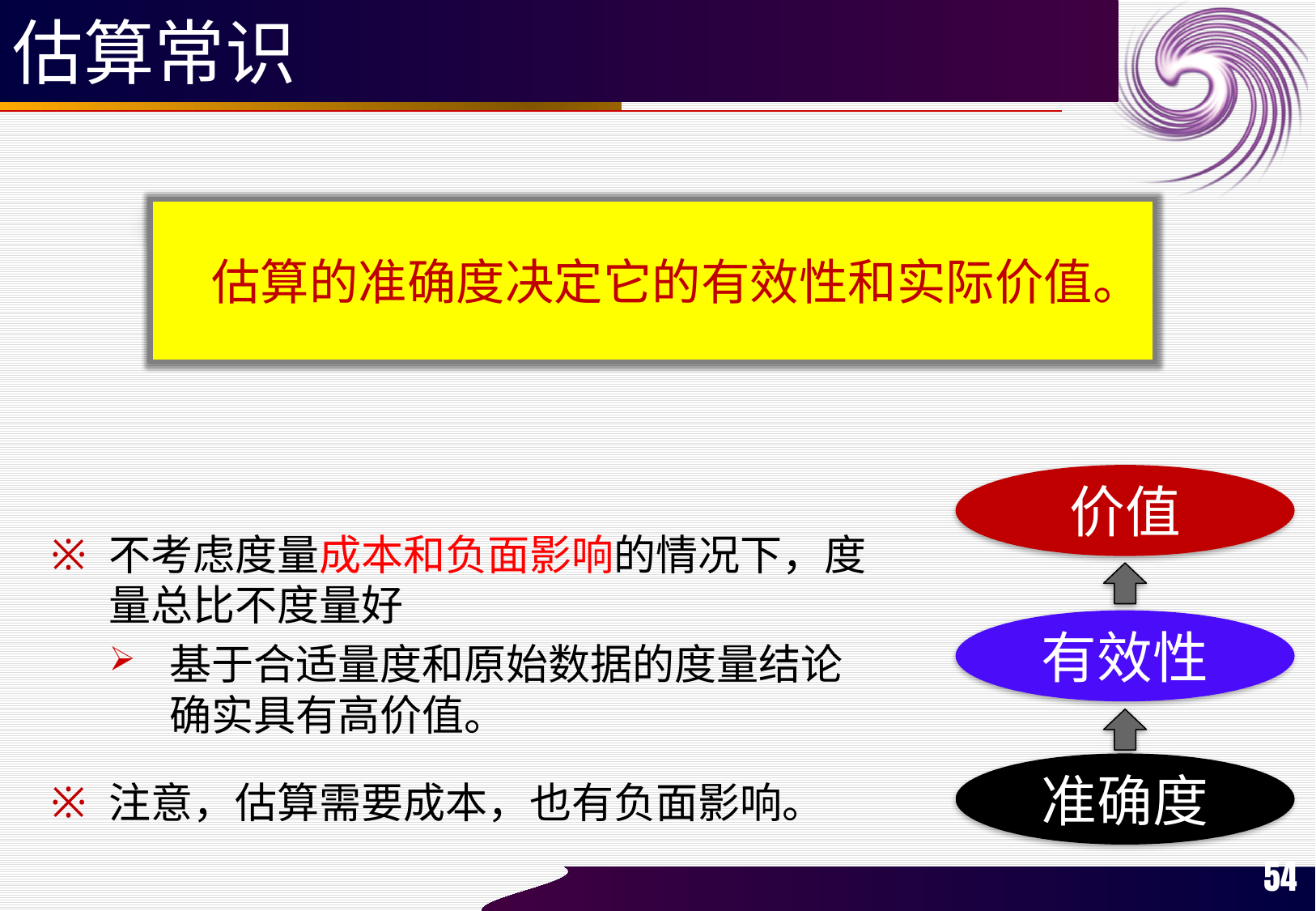

# 估算常识
估算的准确度决定它的有效性和实际价值。
价值

有效性

准确度
不考虑度量成本和负面影响的情况下，度量总比不度量好
基于合适量度和原始数据的度量结论确实具有高价值。

注意，估算需要成本，也有负面影响。
54